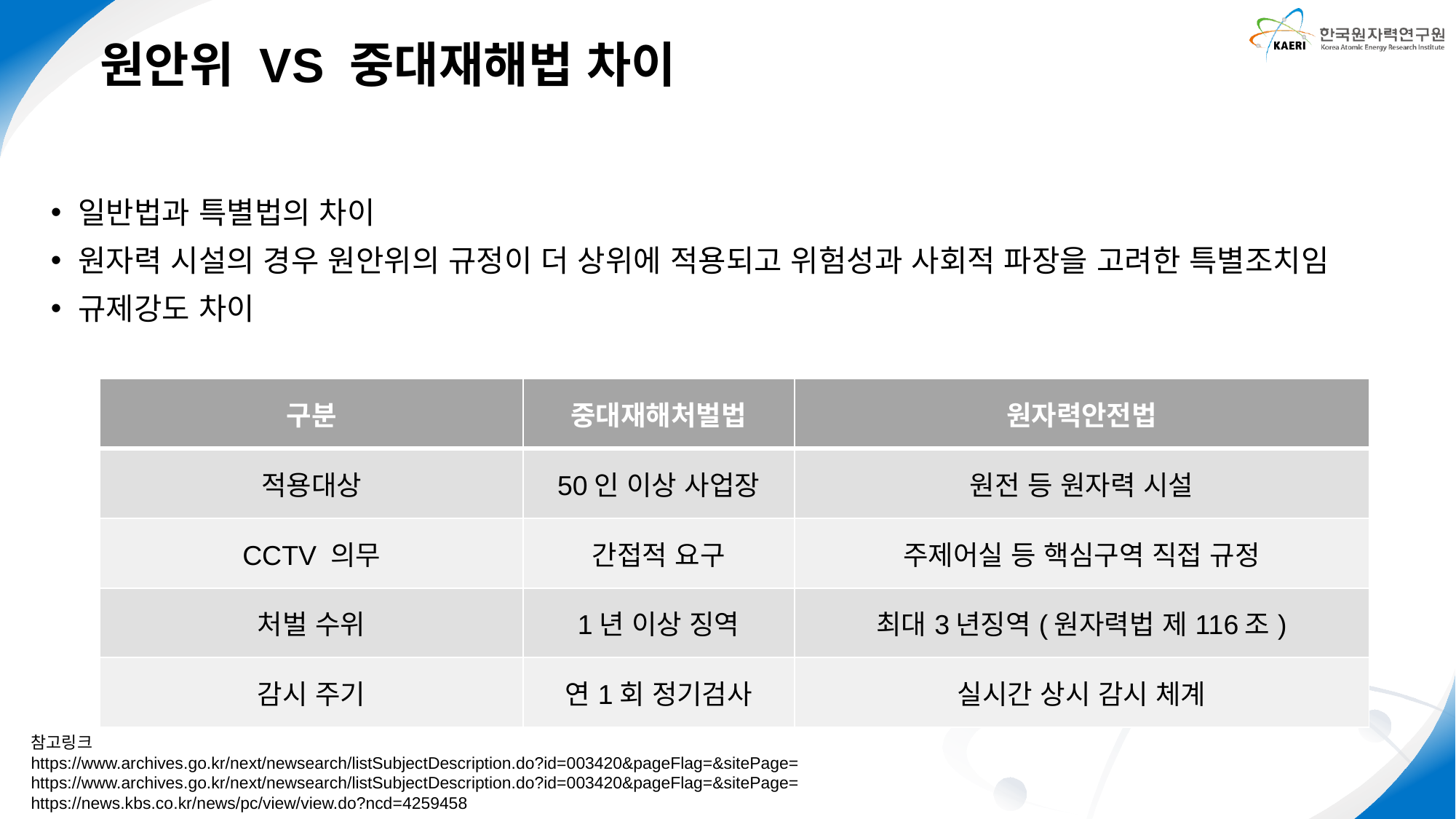

원안위 VS 중대재해법 차이

일반법과 특별법의 차이
원자력 시설의 경우 원안위의 규정이 더 상위에 적용되고 위험성과 사회적 파장을 고려한 특별조치임
규제강도 차이

| 구분 | 중대재해처벌법 | 원자력안전법 |
| --- | --- | --- |
| 적용대상 | 50인 이상 사업장 | 원전 등 원자력 시설 |
| CCTV 의무 | 간접적 요구 | 주제어실 등 핵심구역 직접 규정 |
| 처벌 수위 | 1년 이상 징역 | 최대3년징역(원자력법 제116조) |
| 감시 주기 | 연1회 정기검사 | 실시간 상시 감시 체계 |
참고링크
https://www.archives.go.kr/next/newsearch/listSubjectDescription.do?id=003420&pageFlag=&sitePage=
https://www.archives.go.kr/next/newsearch/listSubjectDescription.do?id=003420&pageFlag=&sitePage=
https://news.kbs.co.kr/news/pc/view/view.do?ncd=4259458